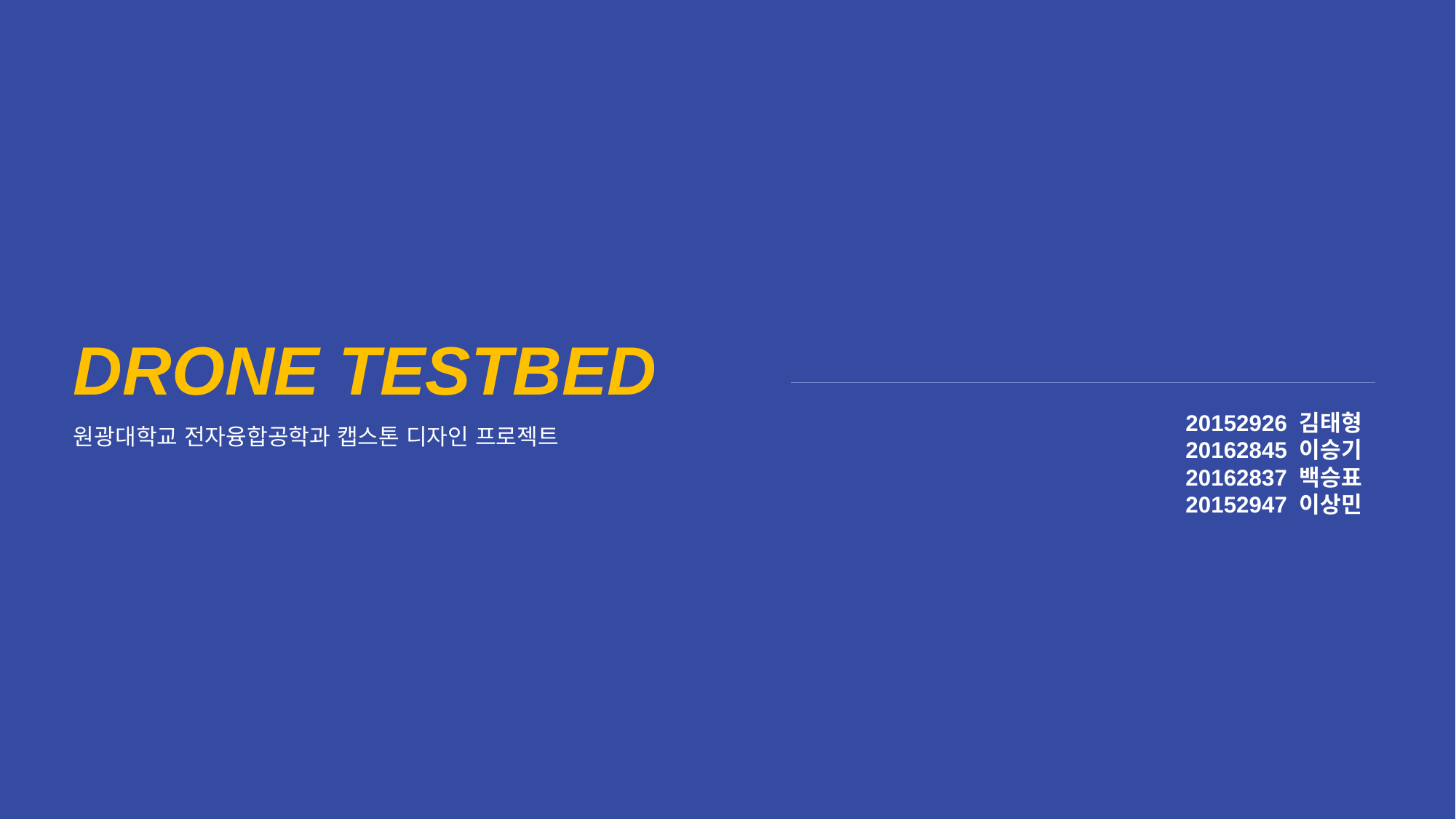

DRONE TESTBED
원광대학교 전자융합공학과 캡스톤 디자인 프로젝트
20152926 김태형
20162845 이승기
20162837 백승표
20152947 이상민